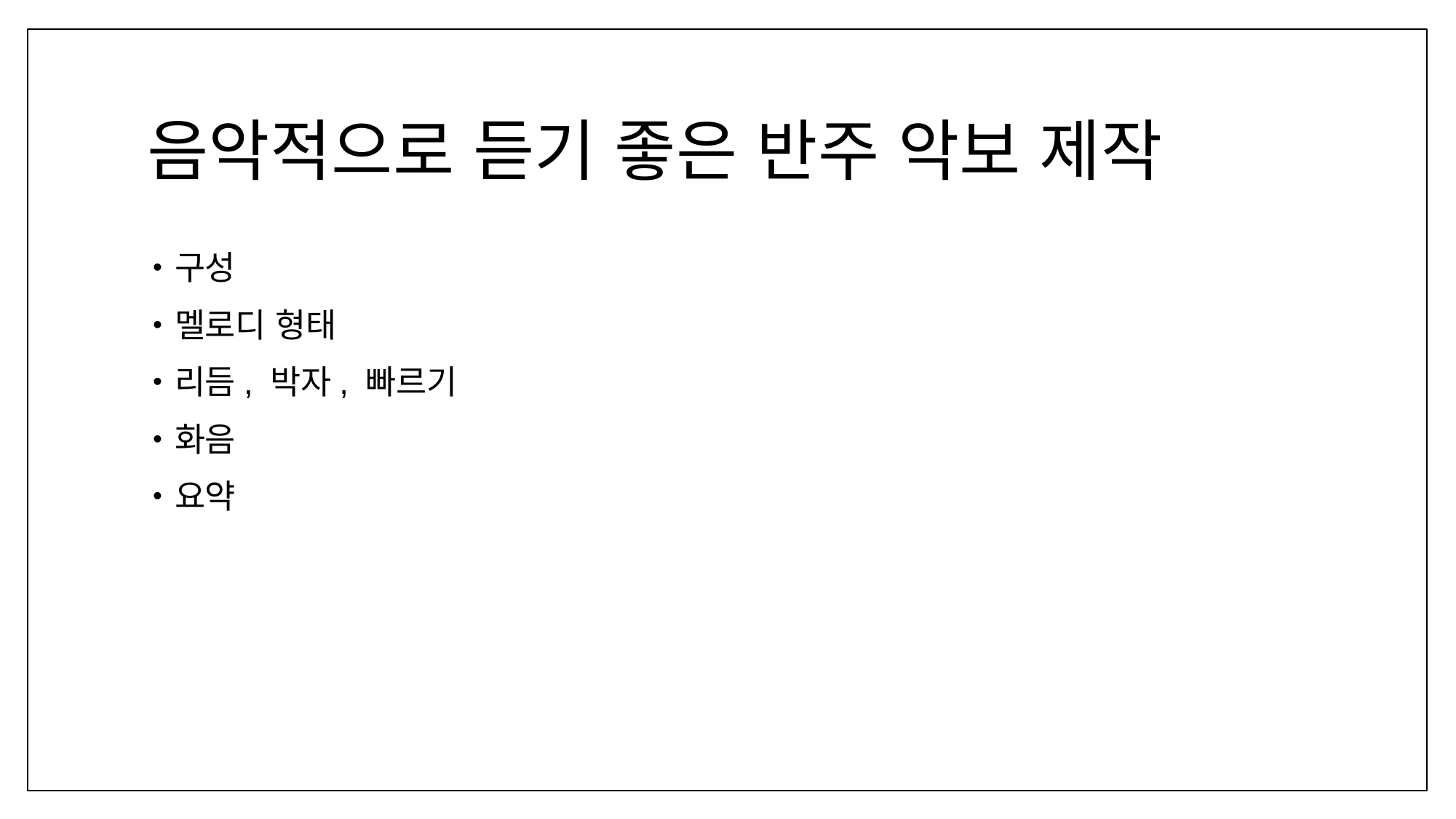

# 음악적으로 듣기 좋은 반주 악보 제작
구성
멜로디 형태
리듬, 박자, 빠르기
화음
요약